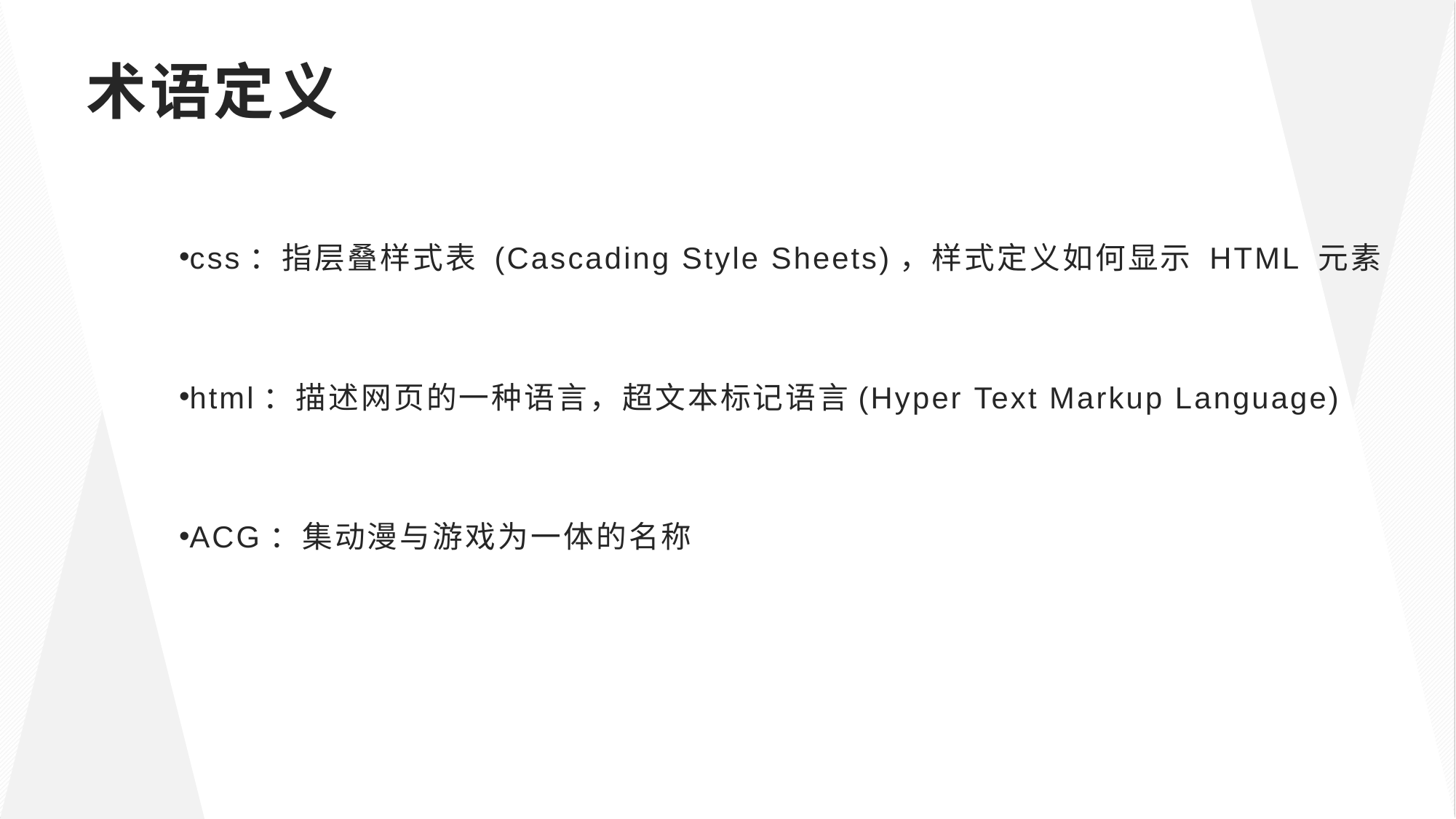

# 术语定义

css：指层叠样式表 (Cascading Style Sheets)，样式定义如何显示 HTML 元素

html：描述网页的一种语言，超文本标记语言(Hyper Text Markup Language)

ACG：集动漫与游戏为一体的名称